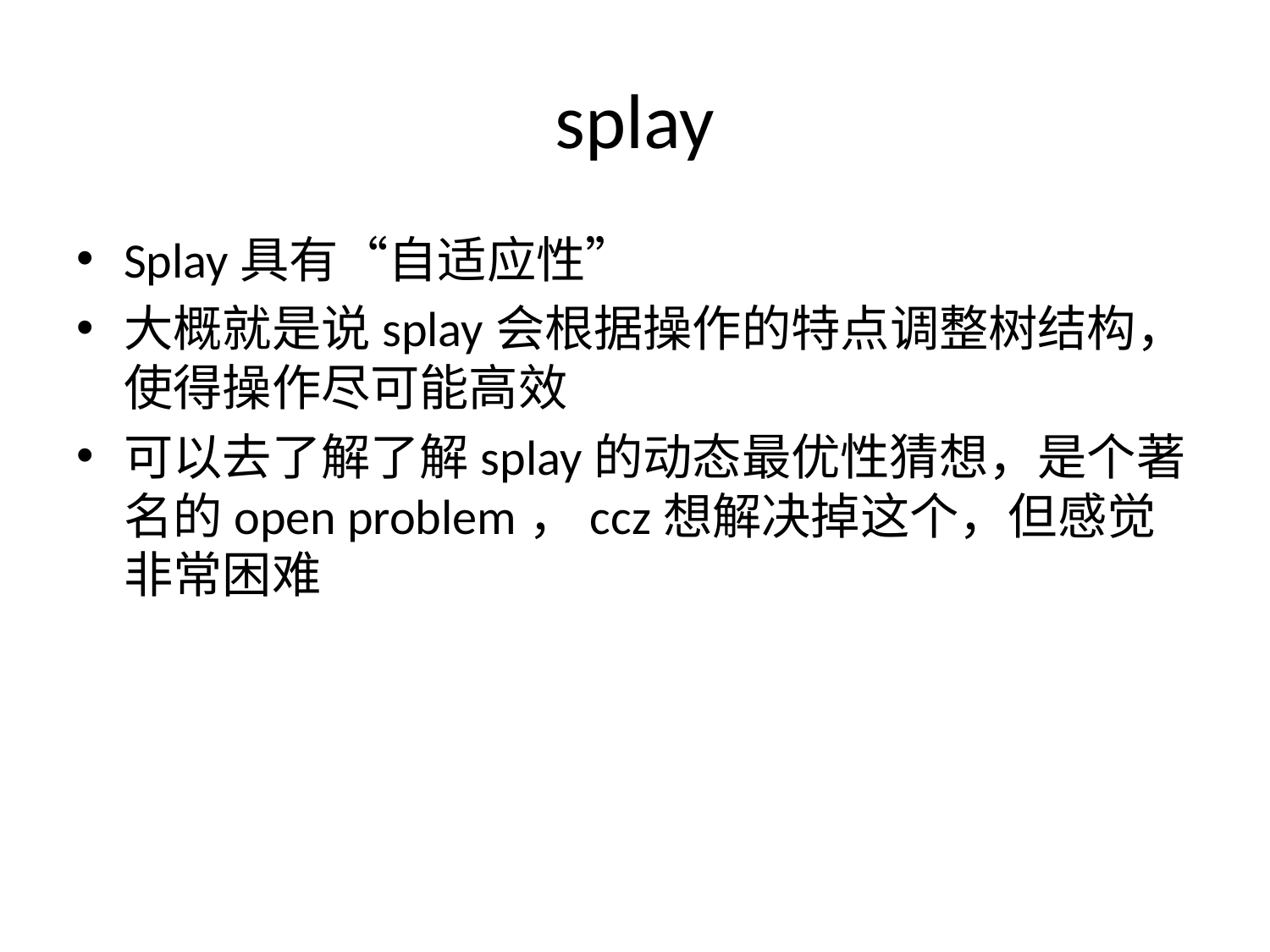

# splay
Splay具有“自适应性”
大概就是说splay会根据操作的特点调整树结构，使得操作尽可能高效
可以去了解了解splay的动态最优性猜想，是个著名的open problem，ccz想解决掉这个，但感觉非常困难